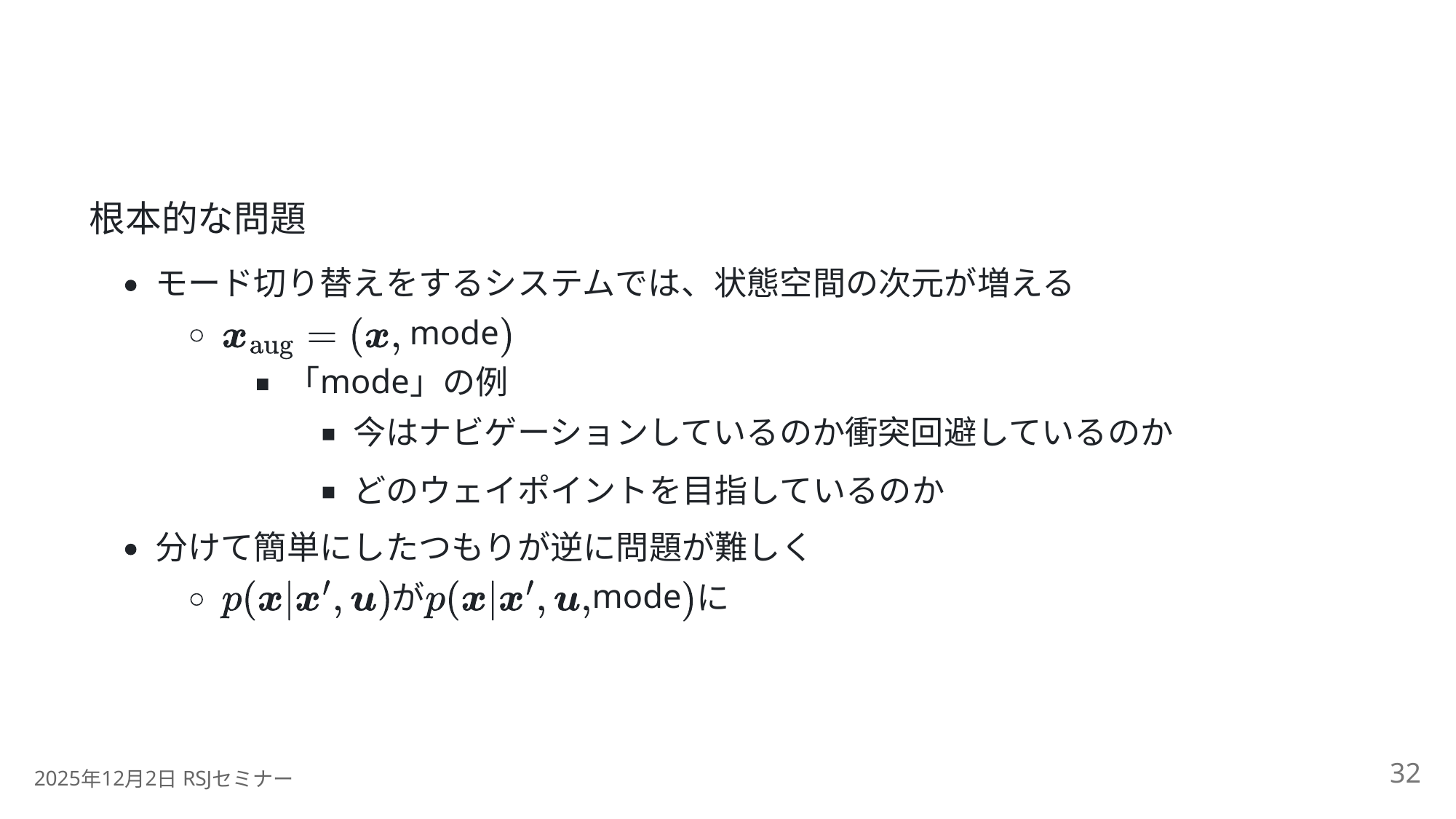

根本的な問題
モード切り替えをするシステムでは、状態空間の次元が増える

 mode

mode
「
」の例

今はナビゲーションしているのか衝突回避しているのか

どのウェイポイントを目指しているのか

分けて簡単にしたつもりが逆に問題が難しく

mode
が
に

32
2025
12
2
 RSJ
年
月
日
セミナー